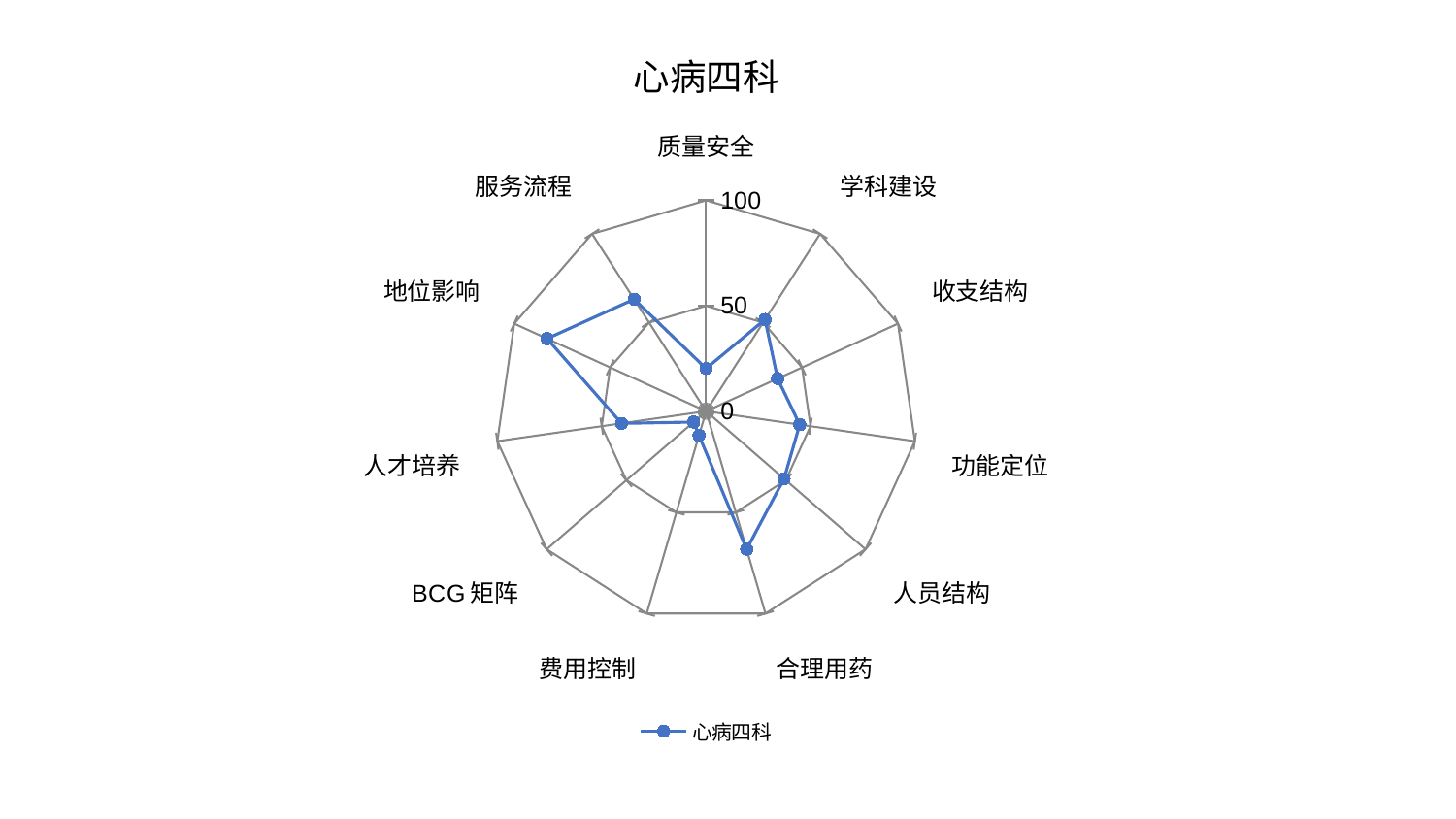

### Chart: 心病四科

| Category | 心病四科 |
|---|---|
| 质量安全 | 20.269643414122772 |
| 学科建设 | 51.71629513233796 |
| 收支结构 | 37.27256066807866 |
| 功能定位 | 44.84489149879662 |
| 人员结构 | 48.91139652937795 |
| 合理用药 | 68.25834879838499 |
| 费用控制 | 11.99406226950275 |
| BCG矩阵 | 7.853652368681036 |
| 人才培养 | 40.53327991884917 |
| 地位影响 | 82.88167422189697 |
| 服务流程 | 63.14776953782728 |
163